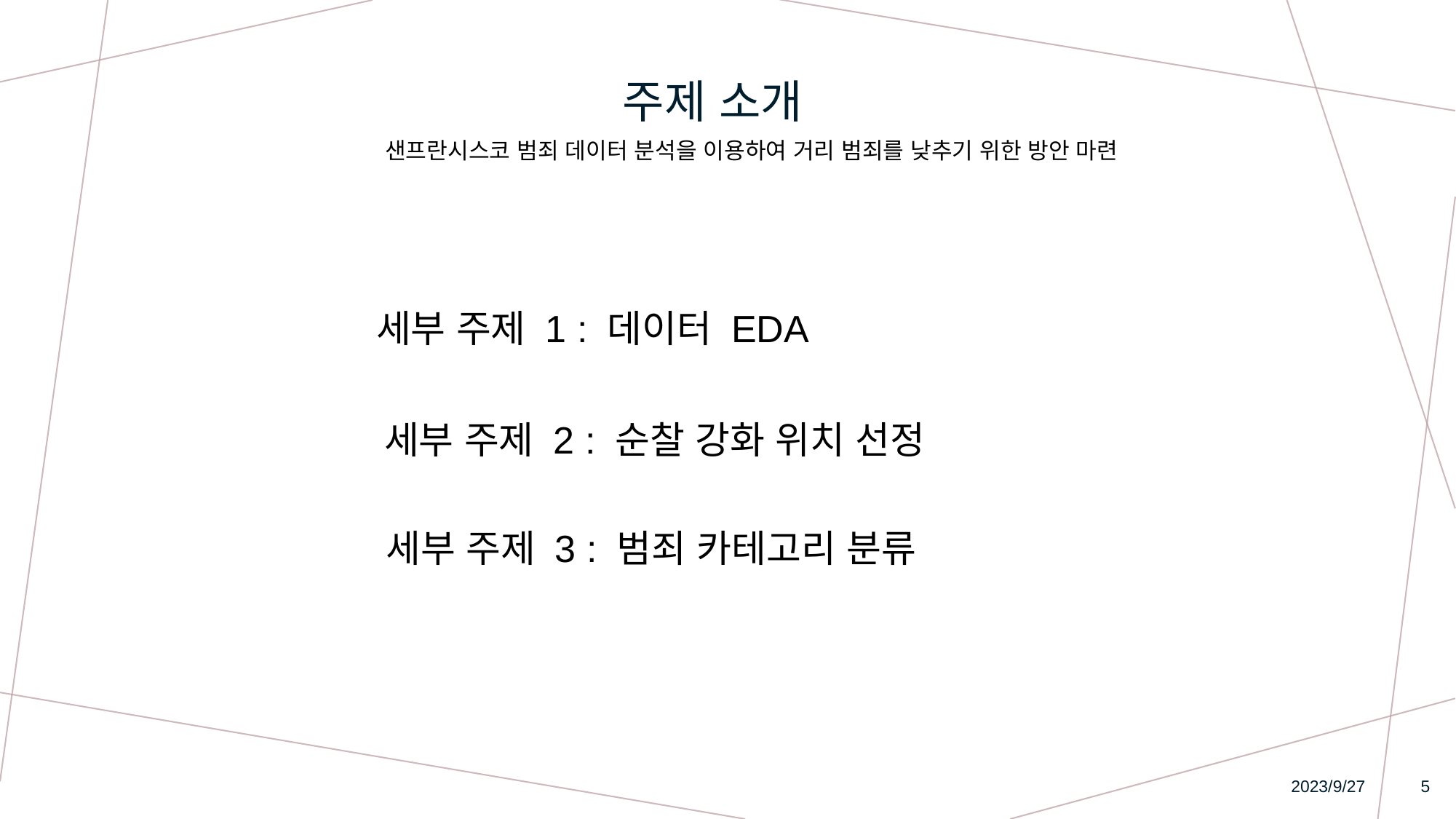

주제 소개
샌프란시스코 범죄 데이터 분석을 이용하여 거리 범죄를 낮추기 위한 방안 마련
세부 주제 1 : 데이터 EDA
세부 주제 2 : 순찰 강화 위치 선정
세부 주제 3 : 범죄 카테고리 분류
2023/9/27
5